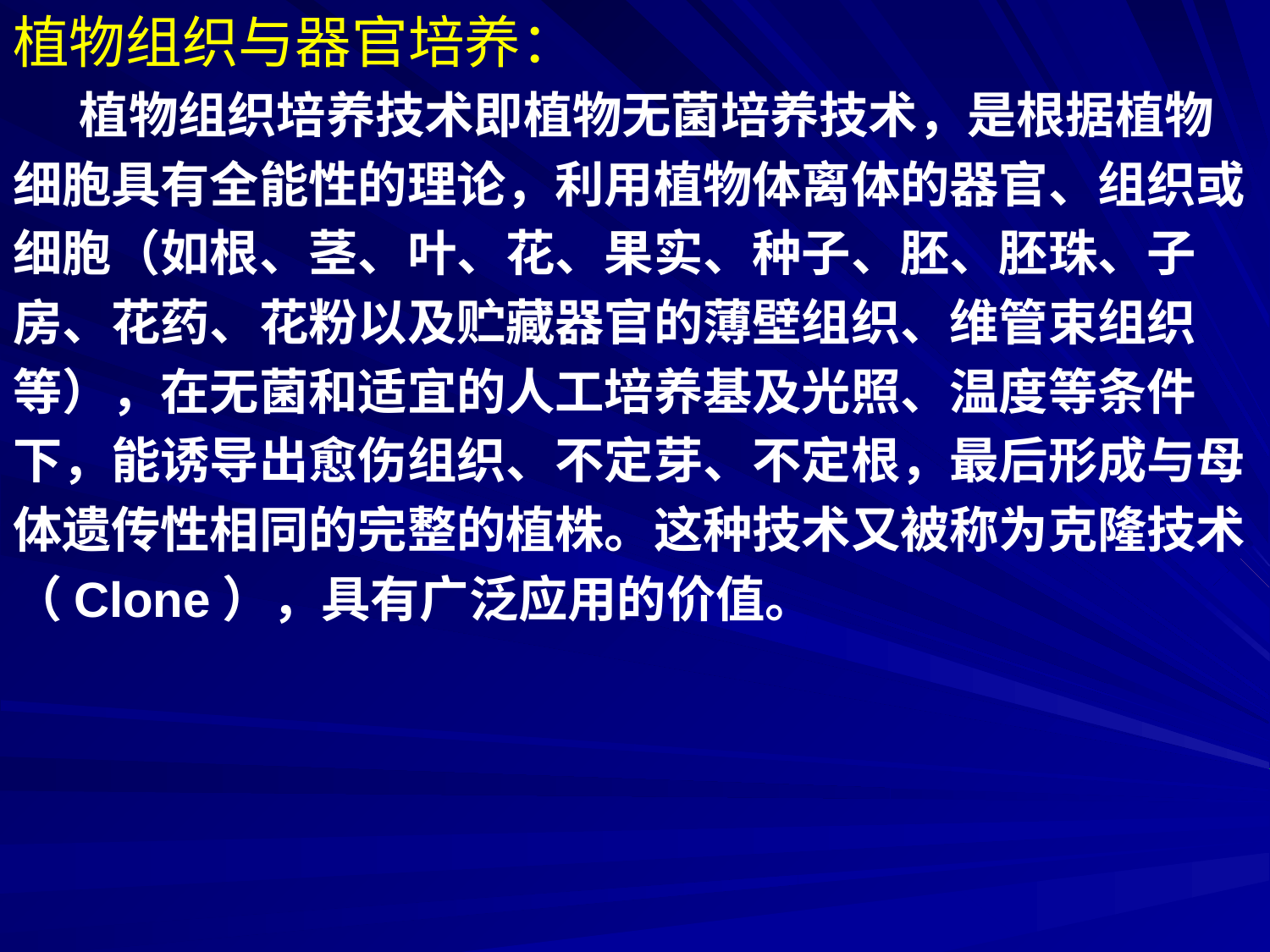

植物组织与器官培养：
     植物组织培养技术即植物无菌培养技术，是根据植物
细胞具有全能性的理论，利用植物体离体的器官、组织或
细胞（如根、茎、叶、花、果实、种子、胚、胚珠、子
房、花药、花粉以及贮藏器官的薄壁组织、维管束组织
等），在无菌和适宜的人工培养基及光照、温度等条件
下，能诱导出愈伤组织、不定芽、不定根，最后形成与母
体遗传性相同的完整的植株。这种技术又被称为克隆技术
（Clone），具有广泛应用的价值。